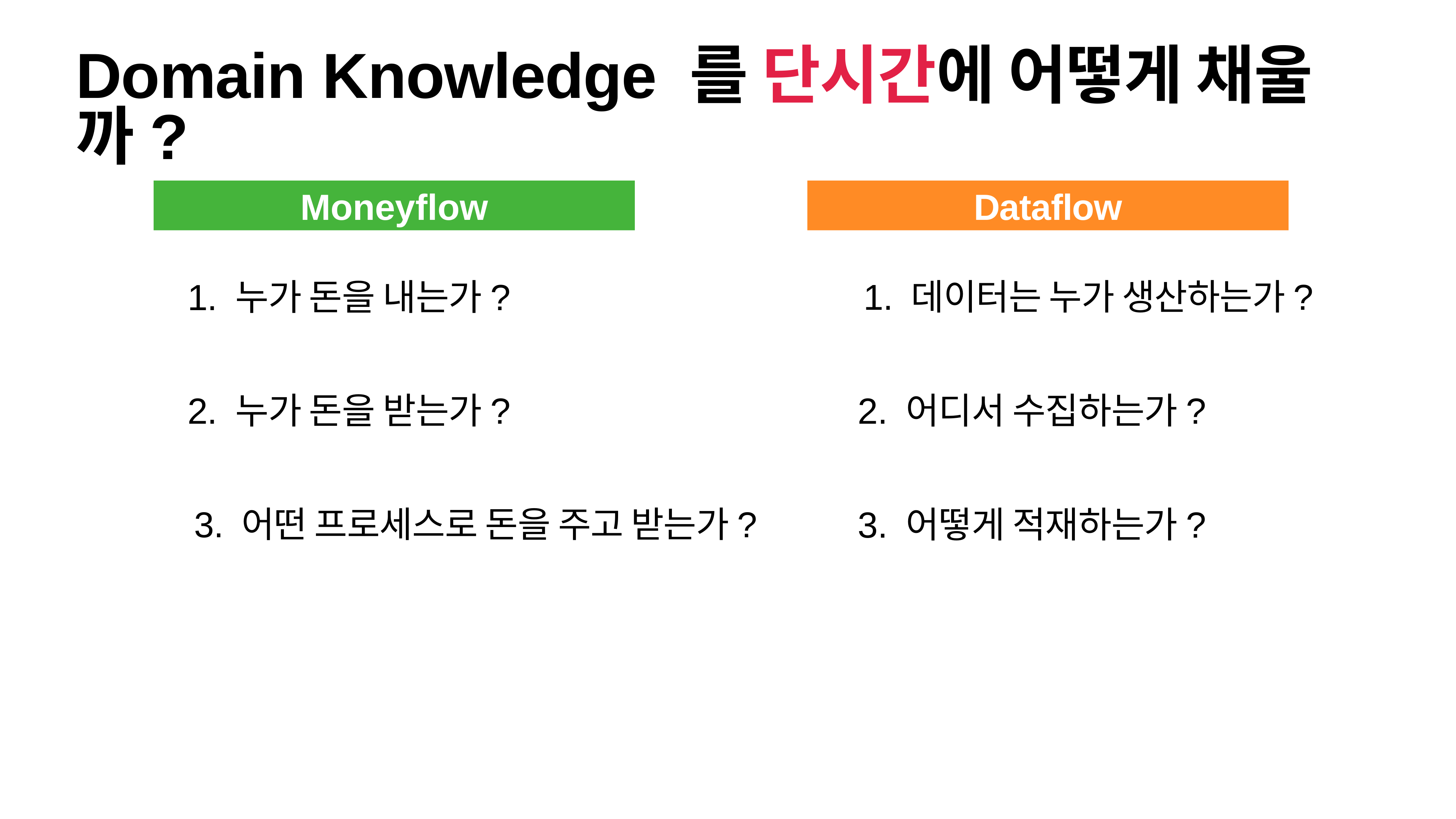

# Domain Knowledge 를 단시간에 어떻게 채울까?
Moneyflow
Dataflow
1. 누가 돈을 내는가?
1. 데이터는 누가 생산하는가?
2. 누가 돈을 받는가?
2. 어디서 수집하는가?
3. 어떤 프로세스로 돈을 주고 받는가?
3. 어떻게 적재하는가?